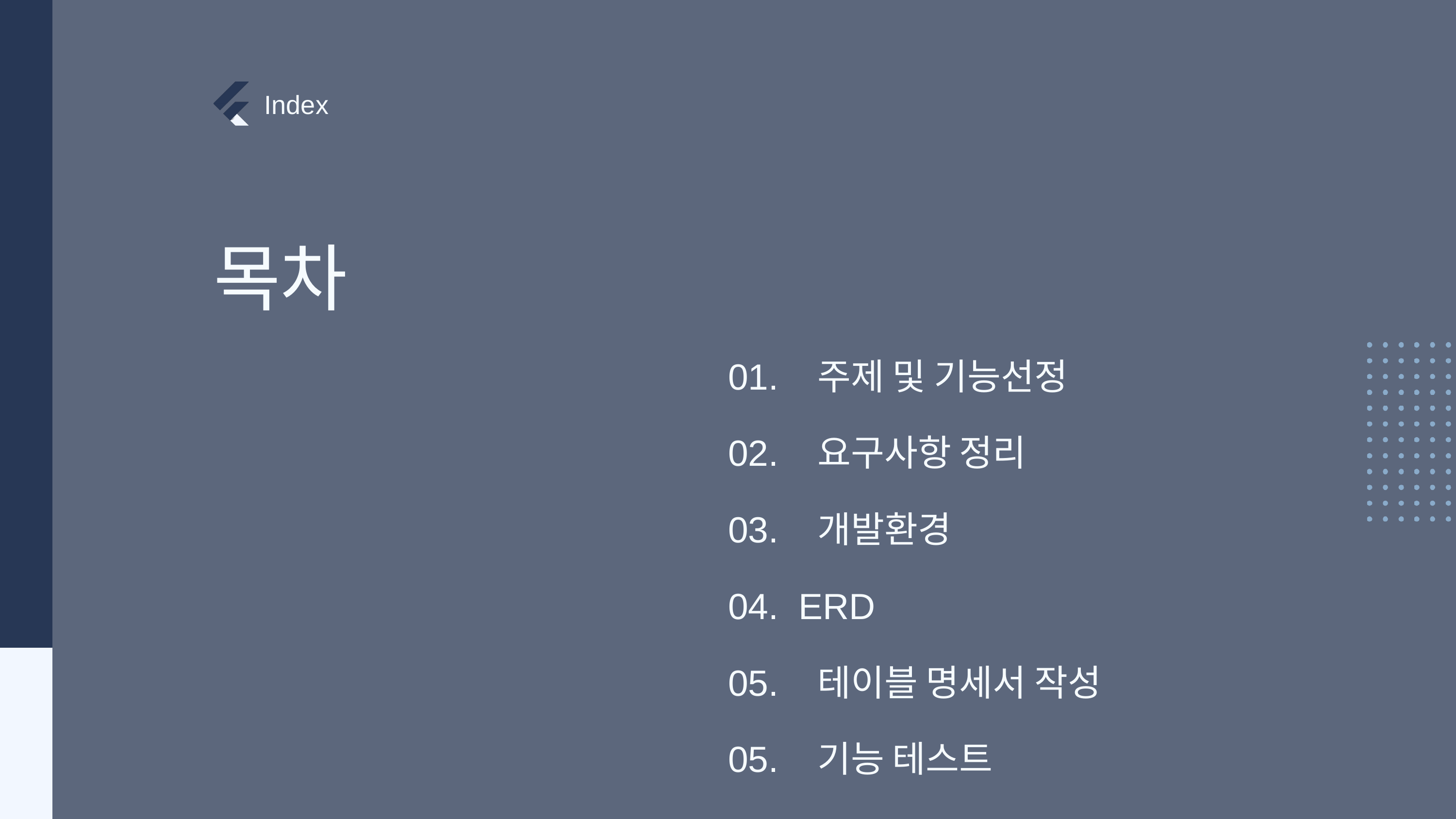

Index
목차

01.   주제 및 기능선정
02.   요구사항 정리
03.   개발환경
04.  ERD
05.   테이블 명세서 작성
05.   기능 테스트